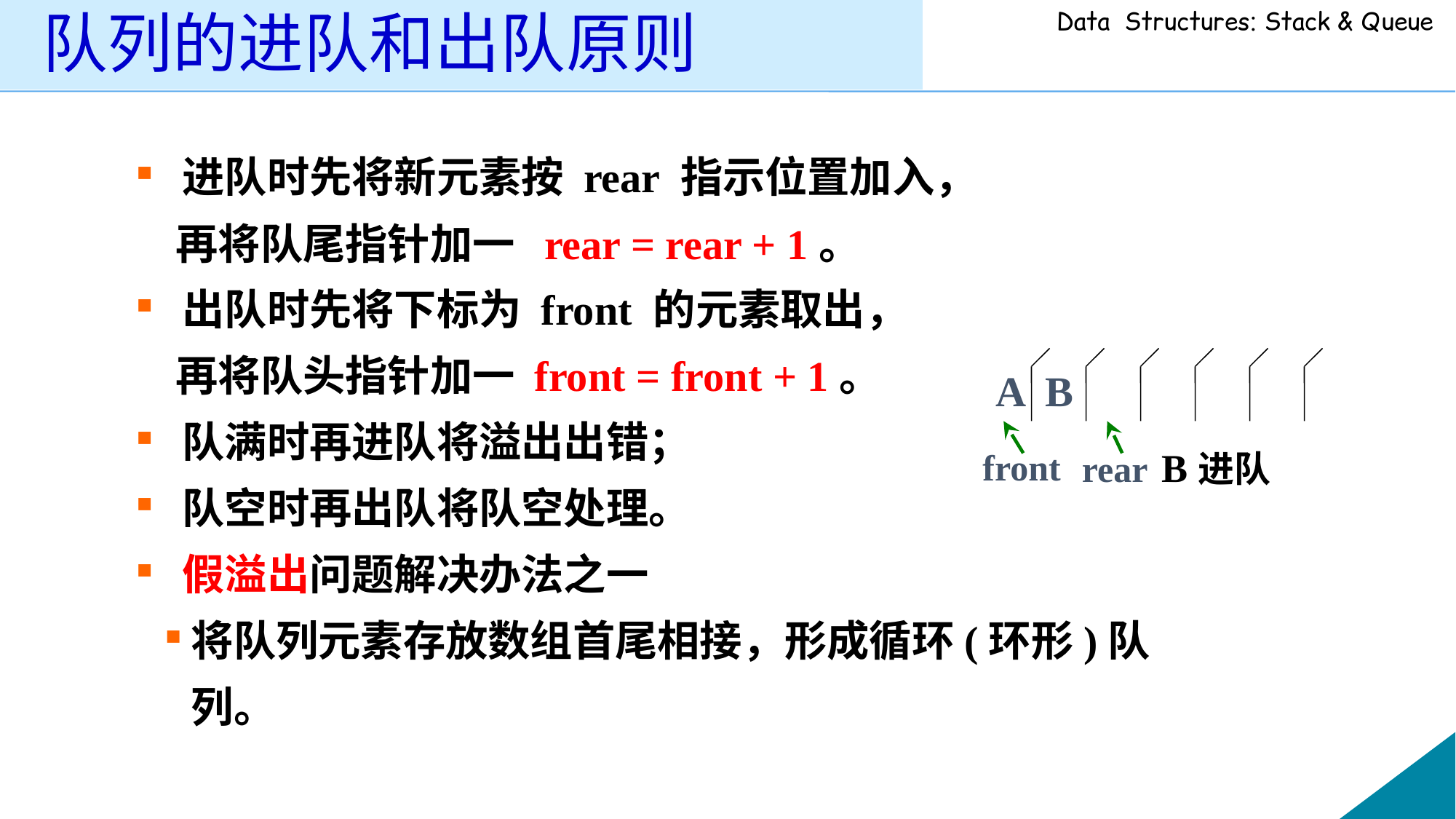

# 队列的进队和出队原则
 进队时先将新元素按 rear 指示位置加入，
   再将队尾指针加一  rear = rear + 1。
 出队时先将下标为 front 的元素取出，
   再将队头指针加一 front = front + 1。
 队满时再进队将溢出出错；
 队空时再出队将队空处理。
 假溢出问题解决办法之一
将队列元素存放数组首尾相接，形成循环(环形)队列。

A  B

B进队
front
rear